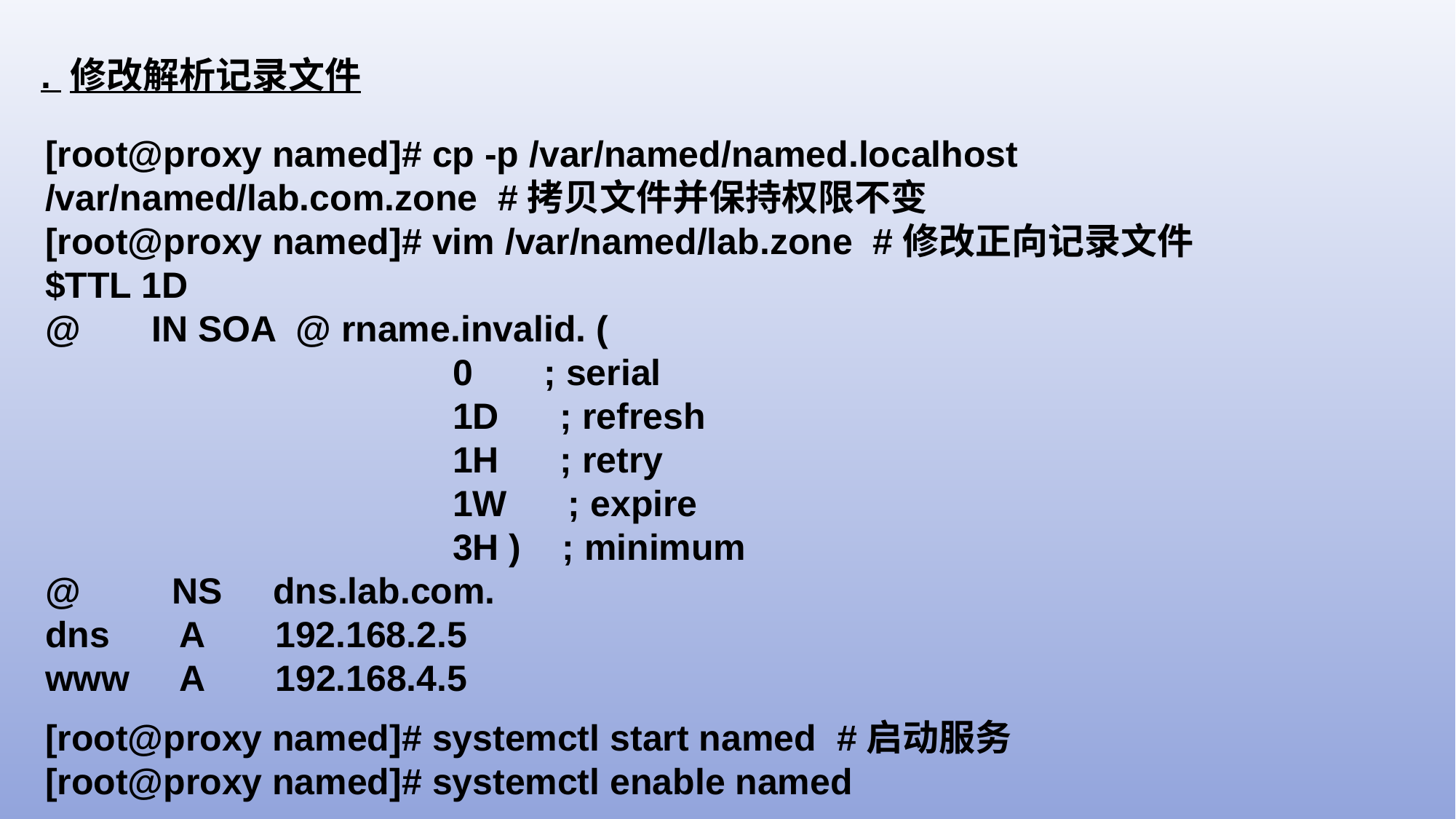

. 修改解析记录文件
[root@proxy named]# cp -p /var/named/named.localhost  /var/named/lab.com.zone  #拷贝文件并保持权限不变
[root@proxy named]# vim /var/named/lab.zone  #修改正向记录文件
$TTL 1D
@       IN SOA  @ rname.invalid. (
                                        0       ; serial
                                        1D      ; refresh
                                        1H      ; retry
                                        1W      ; expire
                                        3H )    ; minimum
@         NS     dns.lab.com.
dns       A       192.168.2.5
www     A       192.168.4.5
[root@proxy named]# systemctl start named  #启动服务
[root@proxy named]# systemctl enable named